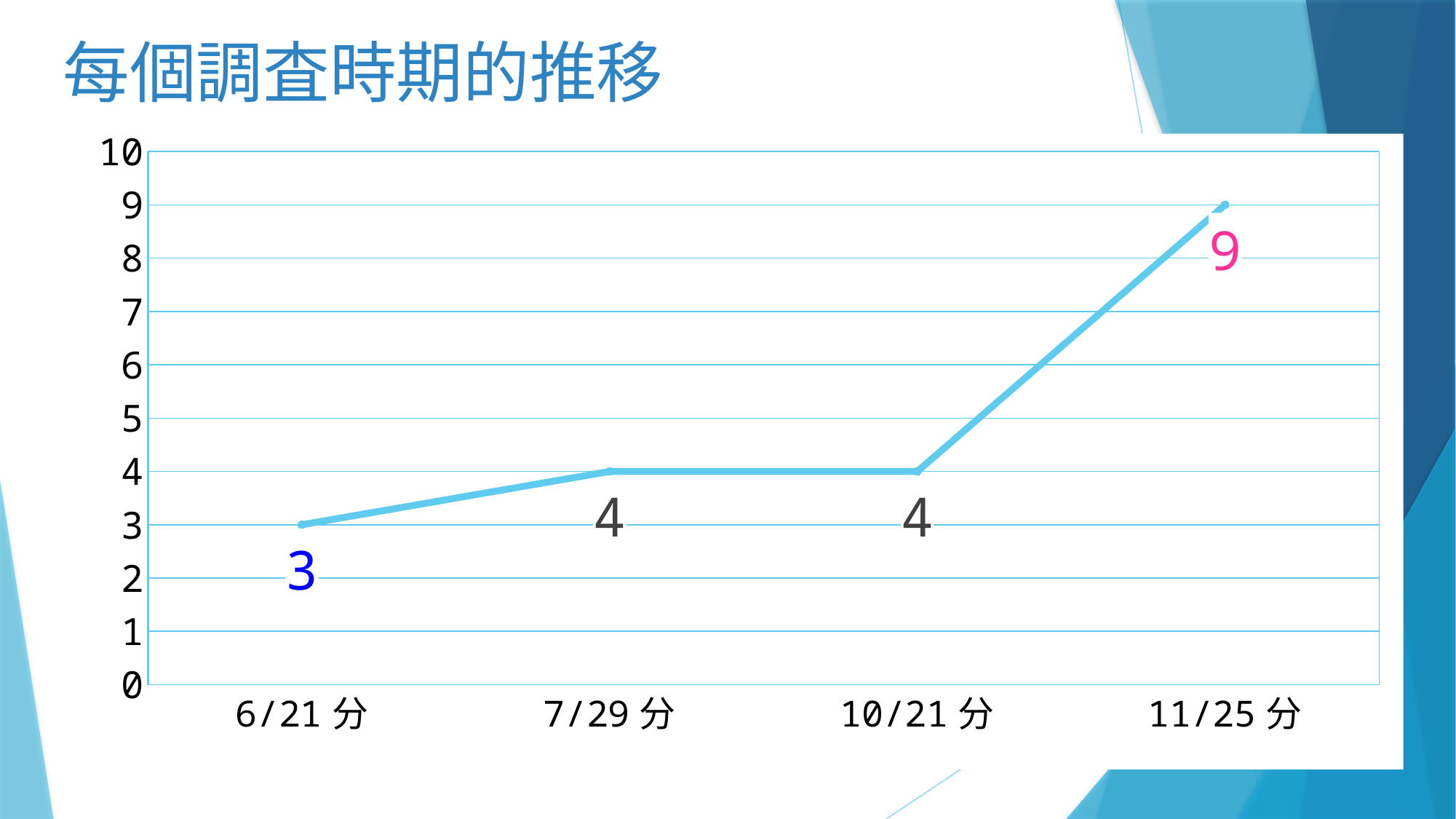

# 每個調査時期的推移

### Chart

| Category | 系列 1 |
|---|---|
| 6/21分 | 3.0 |
| 7/29分 | 4.0 |
| 10/21分 | 4.0 |
| 11/25分 | 9.0 |